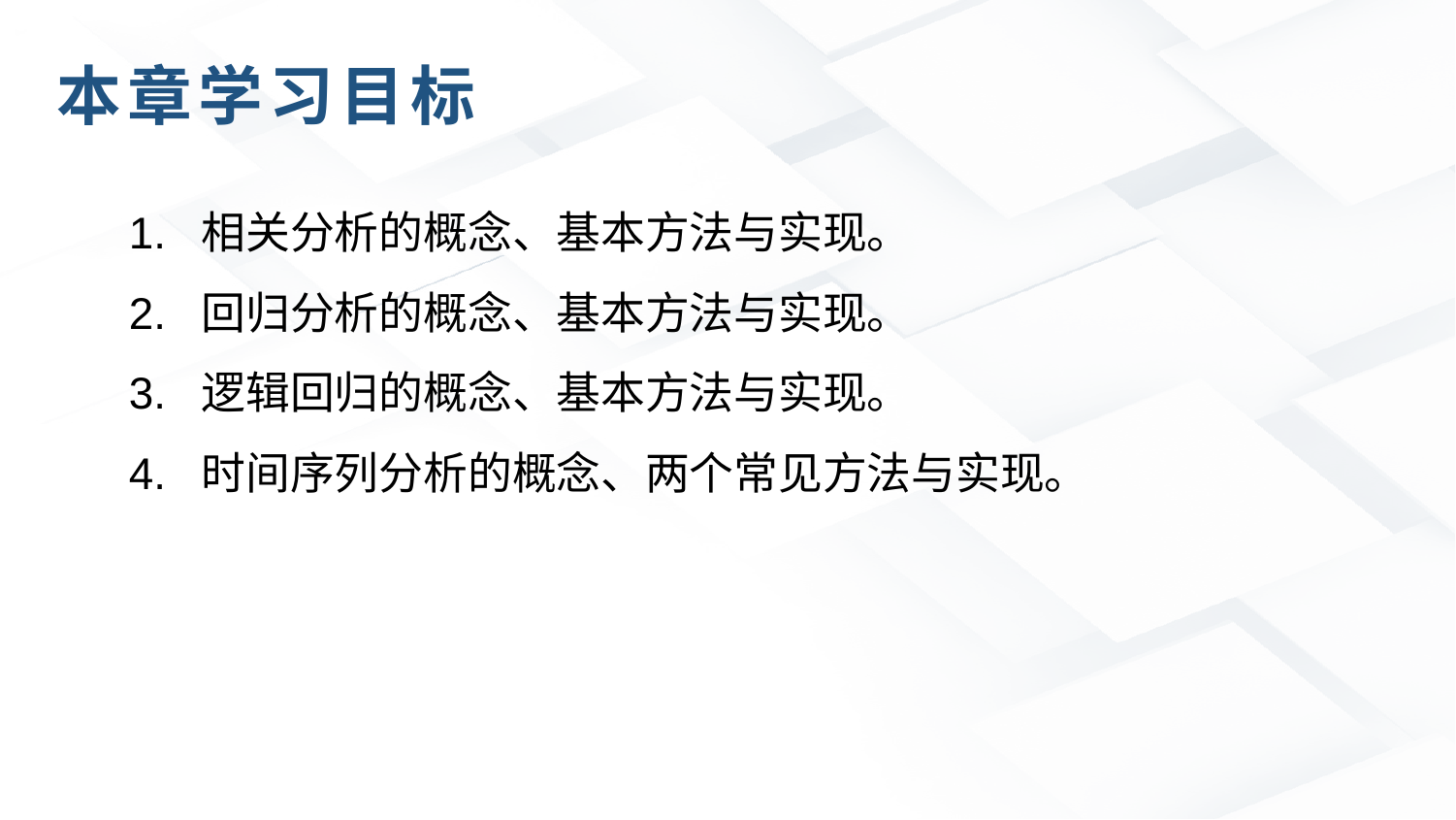

本章学习目标
相关分析的概念、基本方法与实现。
回归分析的概念、基本方法与实现。
逻辑回归的概念、基本方法与实现。
时间序列分析的概念、两个常见方法与实现。